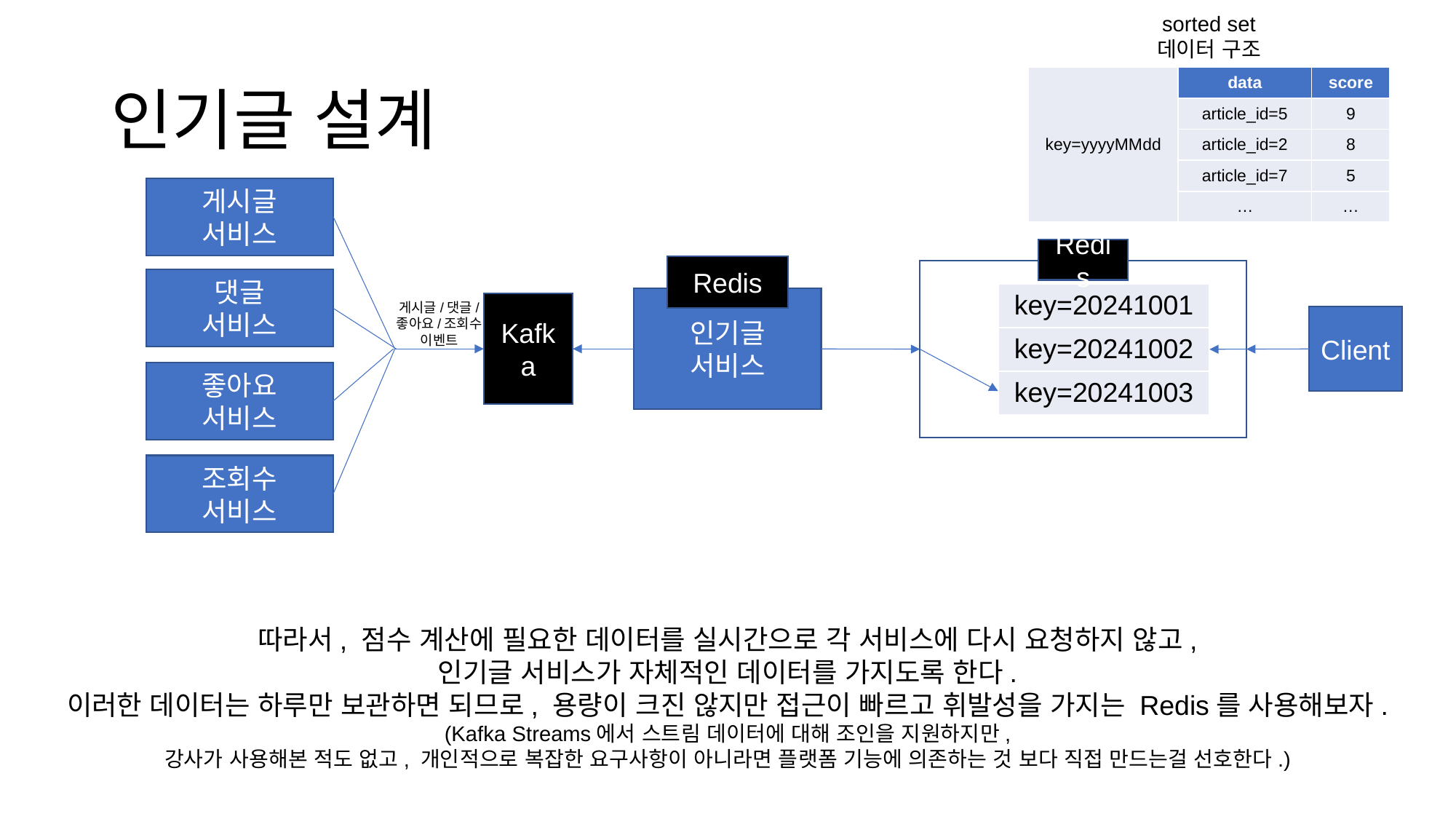

sorted set
데이터 구조
# 인기글 설계
| key=yyyyMMdd | data | score |
| --- | --- | --- |
|  | article\_id=5 | 9 |
|  | article\_id=2 | 8 |
|  | article\_id=7 | 5 |
|  | … | … |
게시글
서비스
Redis
Redis

댓글
서비스
| key=20241001 |
| --- |
| key=20241002 |
| key=20241003 |
인기글
서비스
게시글/댓글/
좋아요/조회수
이벤트
Kafka
Client
좋아요
서비스
조회수
서비스
따라서, 점수 계산에 필요한 데이터를 실시간으로 각 서비스에 다시 요청하지 않고,
인기글 서비스가 자체적인 데이터를 가지도록 한다.
이러한 데이터는 하루만 보관하면 되므로, 용량이 크진 않지만 접근이 빠르고 휘발성을 가지는 Redis를 사용해보자.
(Kafka Streams에서 스트림 데이터에 대해 조인을 지원하지만,
강사가 사용해본 적도 없고, 개인적으로 복잡한 요구사항이 아니라면 플랫폼 기능에 의존하는 것 보다 직접 만드는걸 선호한다.)